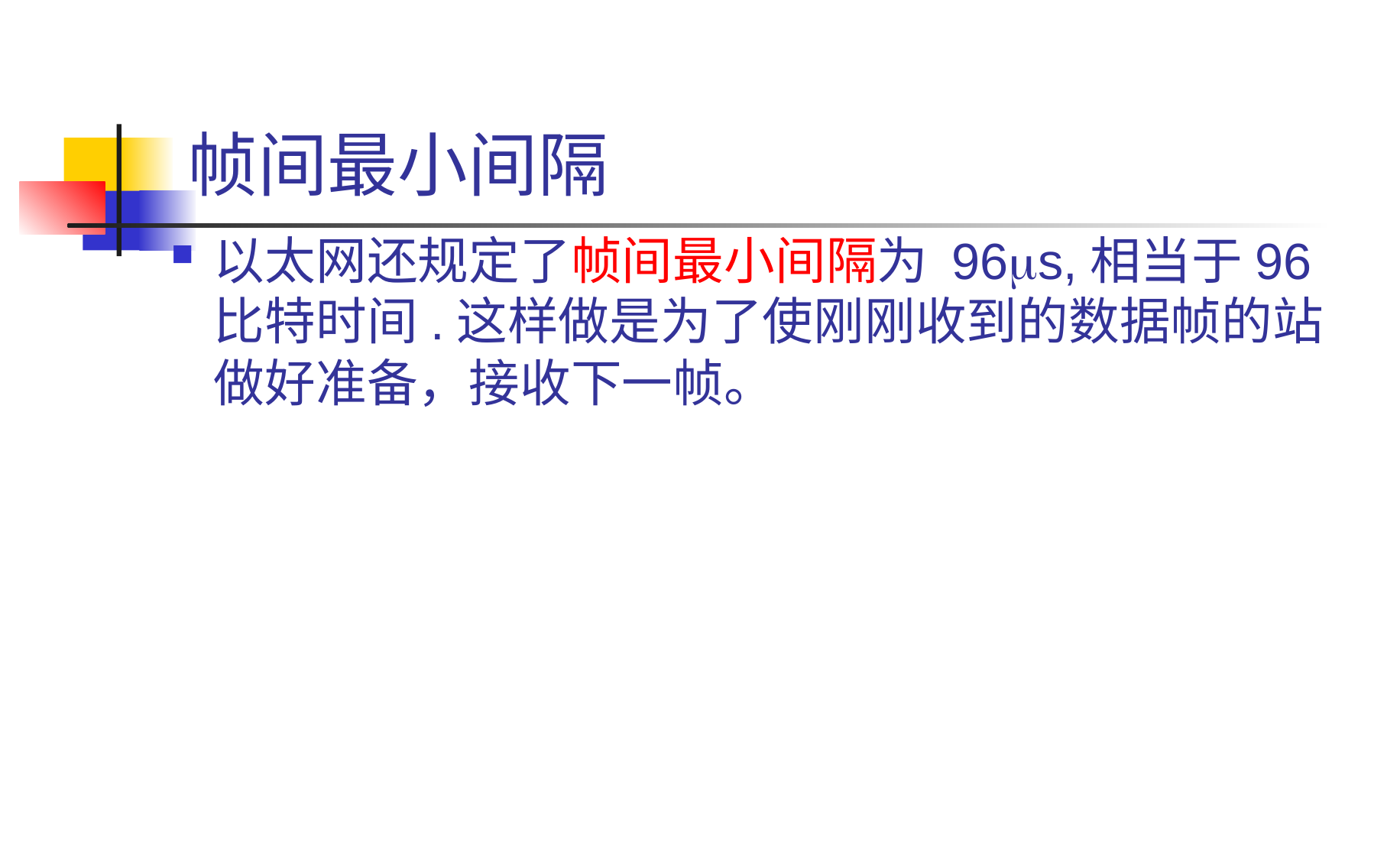

# 帧间最小间隔
以太网还规定了帧间最小间隔为 96μs,相当于96比特时间.这样做是为了使刚刚收到的数据帧的站做好准备，接收下一帧。